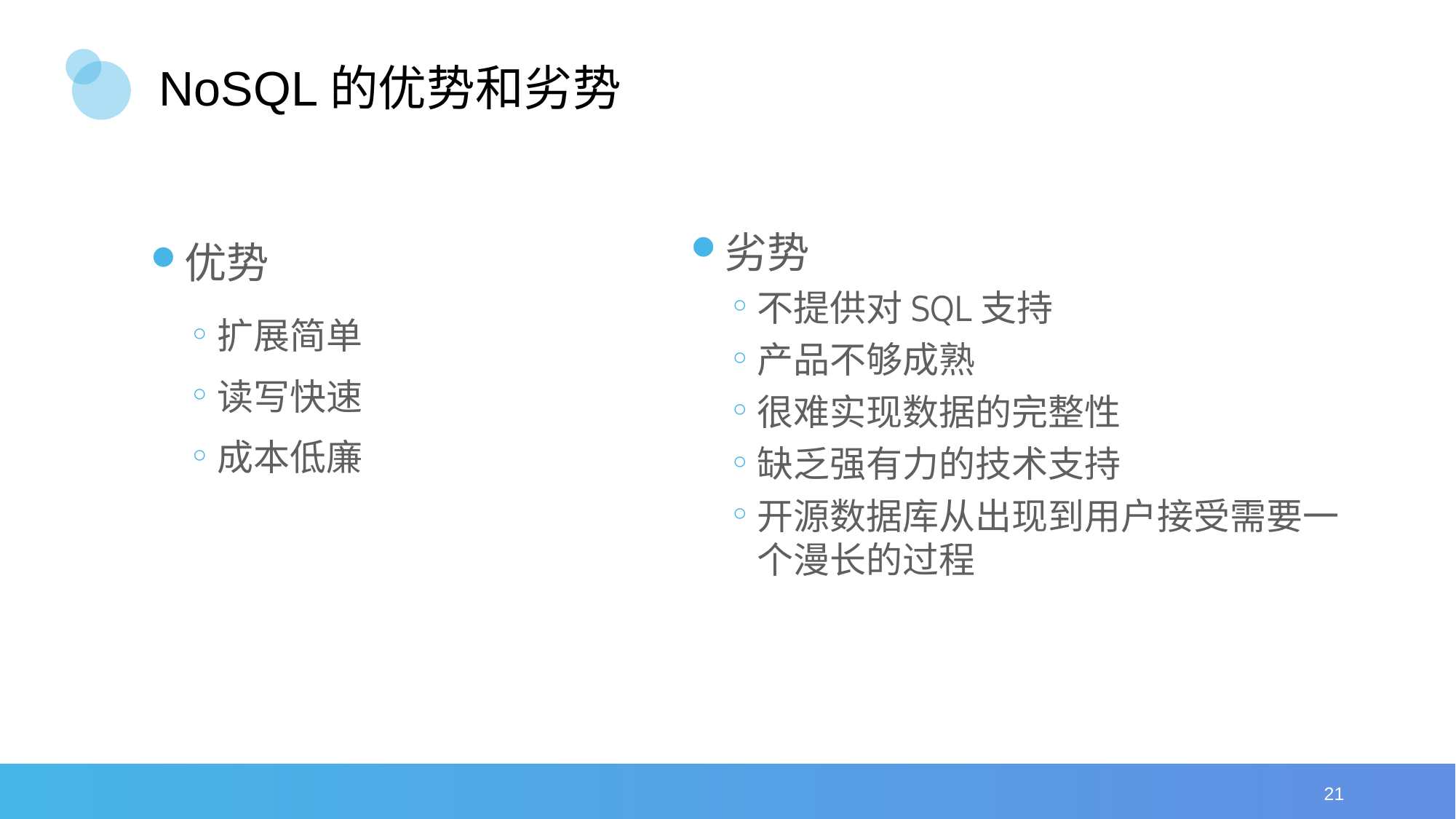

# NoSQL的优势和劣势
优势
扩展简单
读写快速
成本低廉
劣势
不提供对SQL支持
产品不够成熟
很难实现数据的完整性
缺乏强有力的技术支持
开源数据库从出现到用户接受需要一个漫长的过程

21